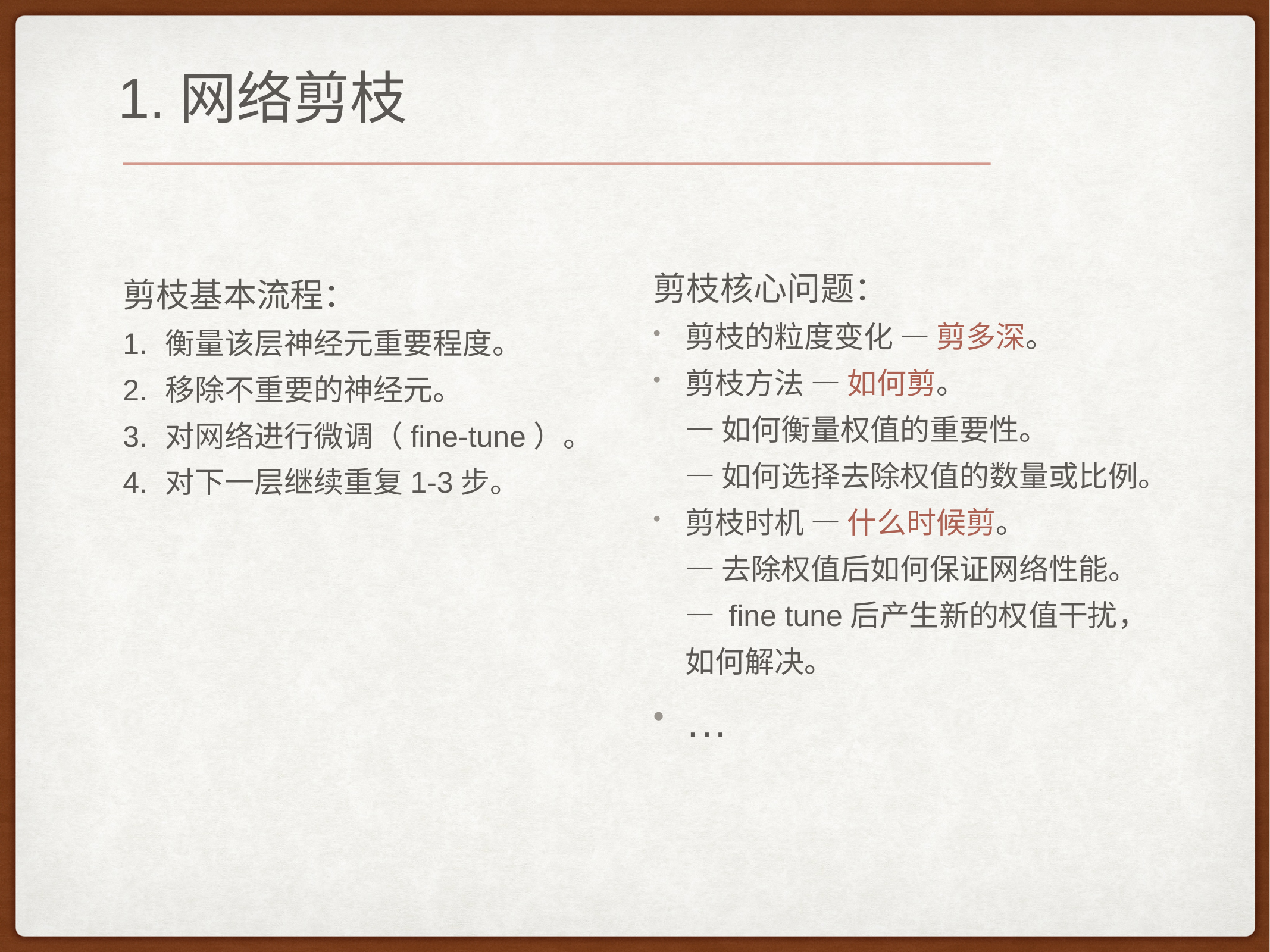

1.网络剪枝

剪枝核心问题：
剪枝的粒度变化 — 剪多深。
剪枝方法 — 如何剪。
— 如何衡量权值的重要性。
— 如何选择去除权值的数量或比例。
剪枝时机 — 什么时候剪。
— 去除权值后如何保证网络性能。
— fine tune后产生新的权值干扰，如何解决。
…
剪枝基本流程：
衡量该层神经元重要程度。
移除不重要的神经元。
对网络进行微调（fine-tune）。
对下一层继续重复1-3步。